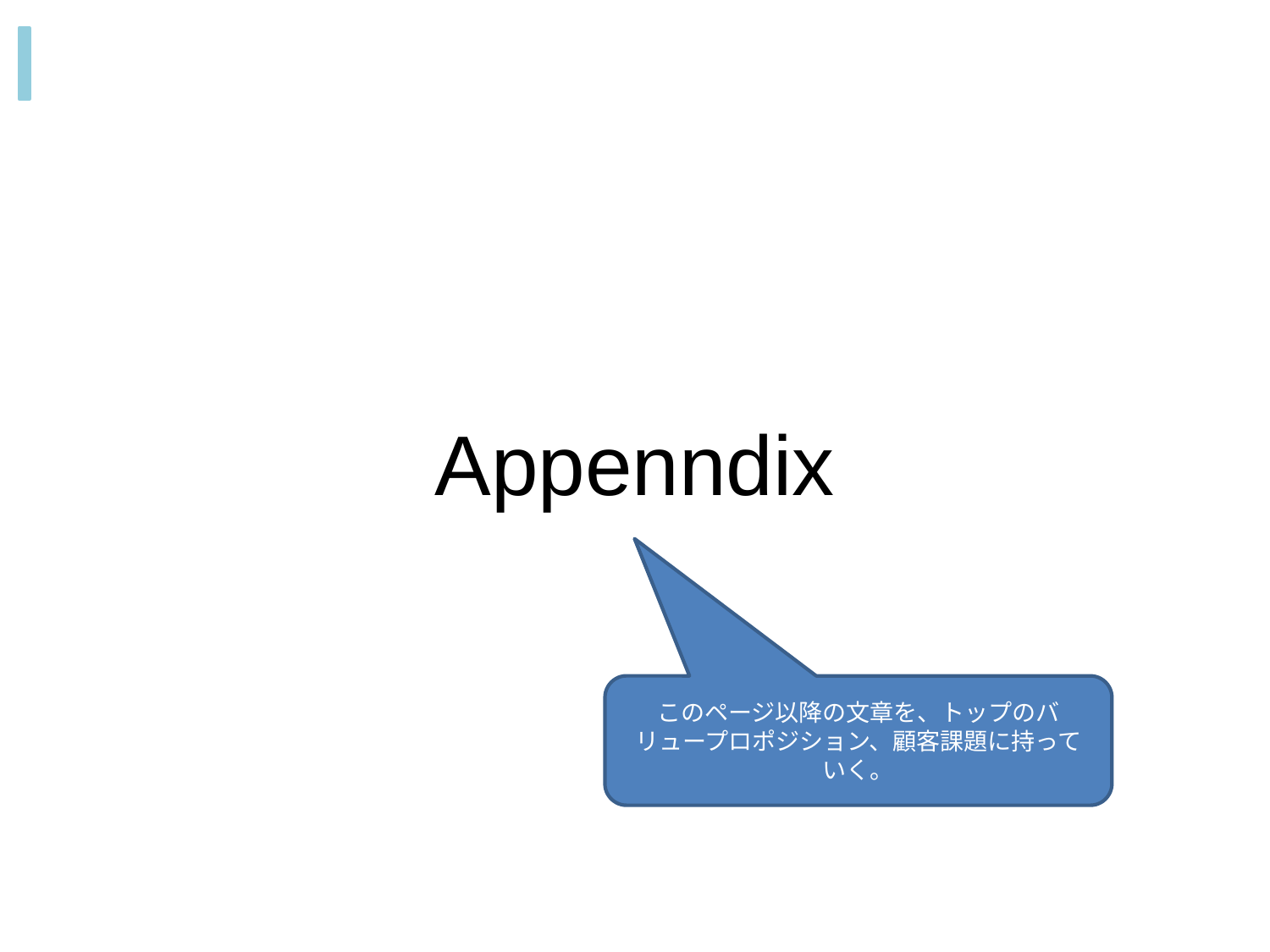

Appenndix
このページ以降の文章を、トップのバリュープロポジション、顧客課題に持っていく。